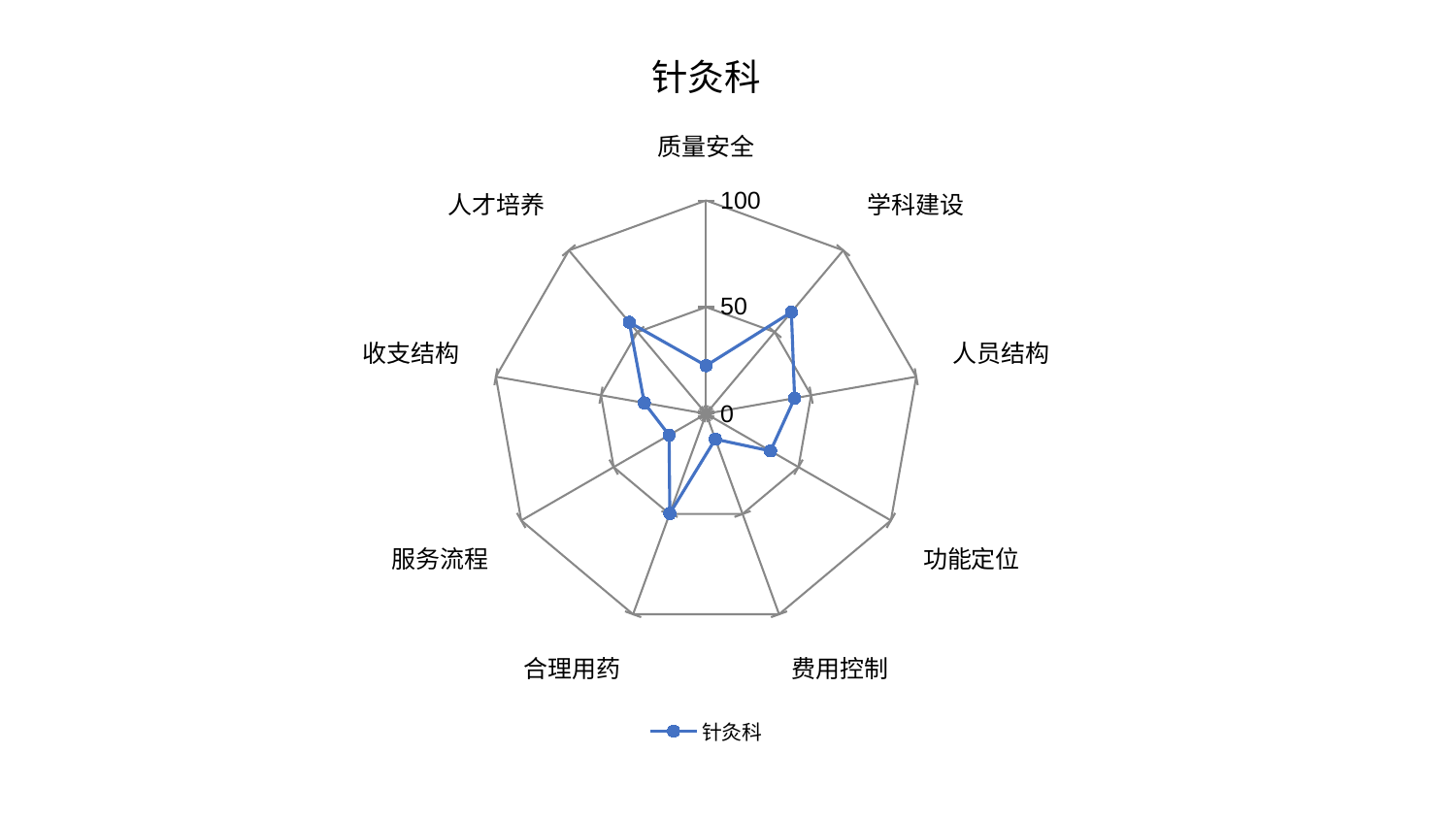

### Chart: 针灸科

| Category | 针灸科 |
|---|---|
| 质量安全 | 22.550756631735233 |
| 学科建设 | 62.1969207468643 |
| 人员结构 | 42.1380821830741 |
| 功能定位 | 34.880141236308575 |
| 费用控制 | 12.693119090458982 |
| 合理用药 | 49.74340300564165 |
| 服务流程 | 20.04129201424211 |
| 收支结构 | 29.387564080297896 |
| 人才培养 | 55.97226287099149 |
81